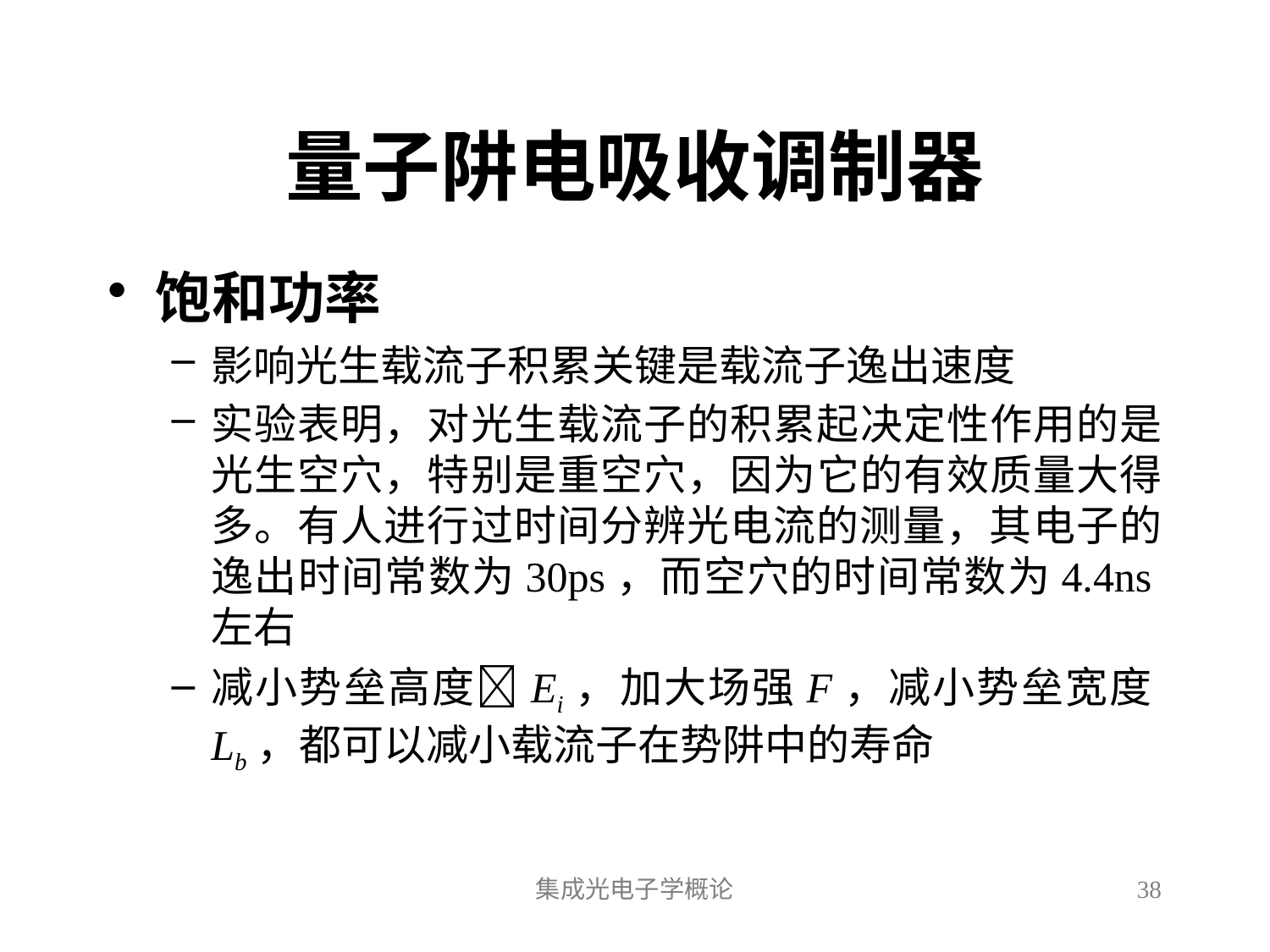

# 量子阱电吸收调制器
饱和功率
影响光生载流子积累关键是载流子逸出速度
实验表明，对光生载流子的积累起决定性作用的是光生空穴，特别是重空穴，因为它的有效质量大得多。有人进行过时间分辨光电流的测量，其电子的逸出时间常数为30ps，而空穴的时间常数为4.4ns左右
减小势垒高度ΔEi，加大场强F，减小势垒宽度Lb，都可以减小载流子在势阱中的寿命
集成光电子学概论
38